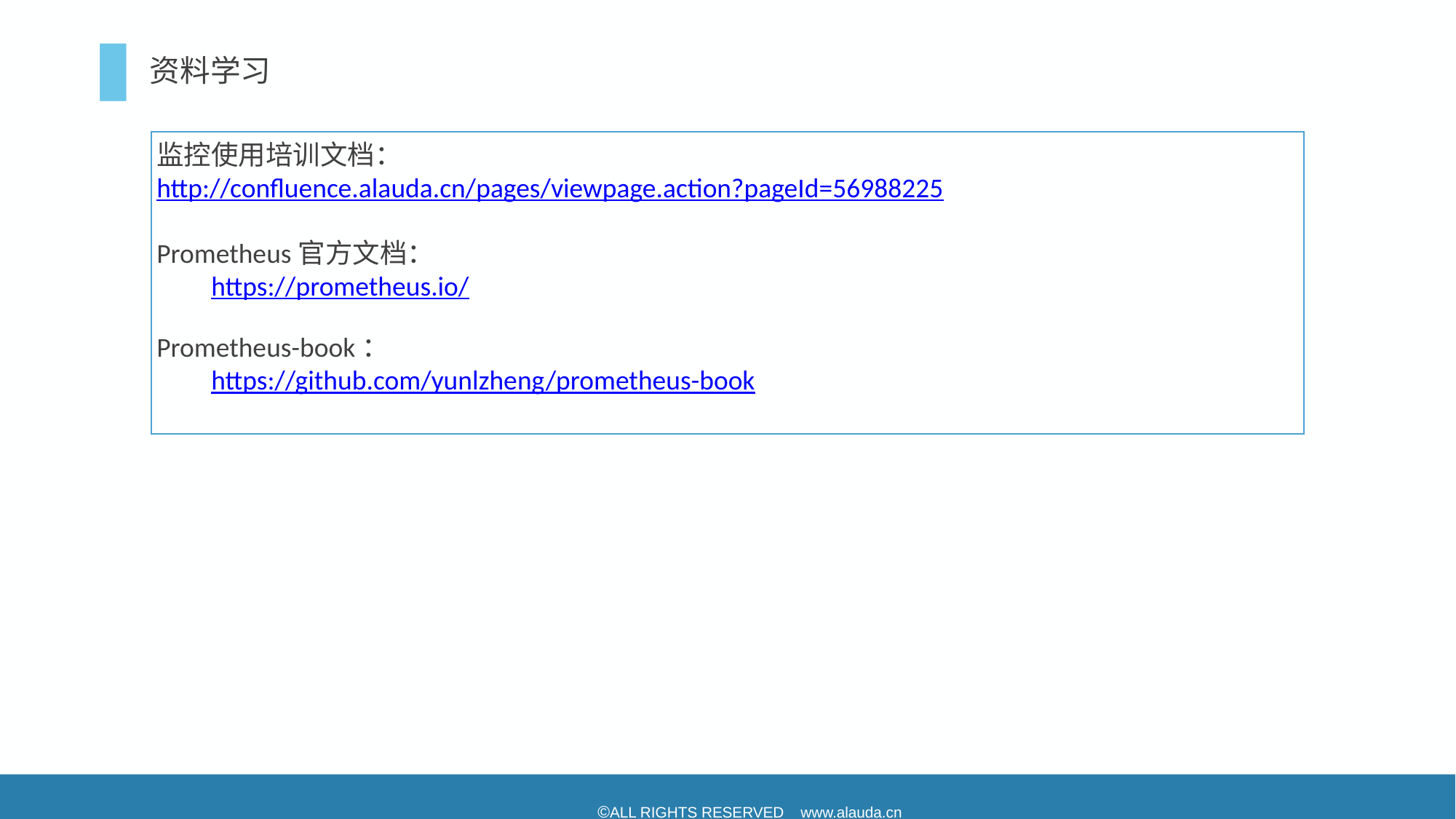

# 资料学习
监控使用培训文档：
http://confluence.alauda.cn/pages/viewpage.action?pageId=56988225

Prometheus官方文档：
https://prometheus.io/

Prometheus-book：
https://github.com/yunlzheng/prometheus-book